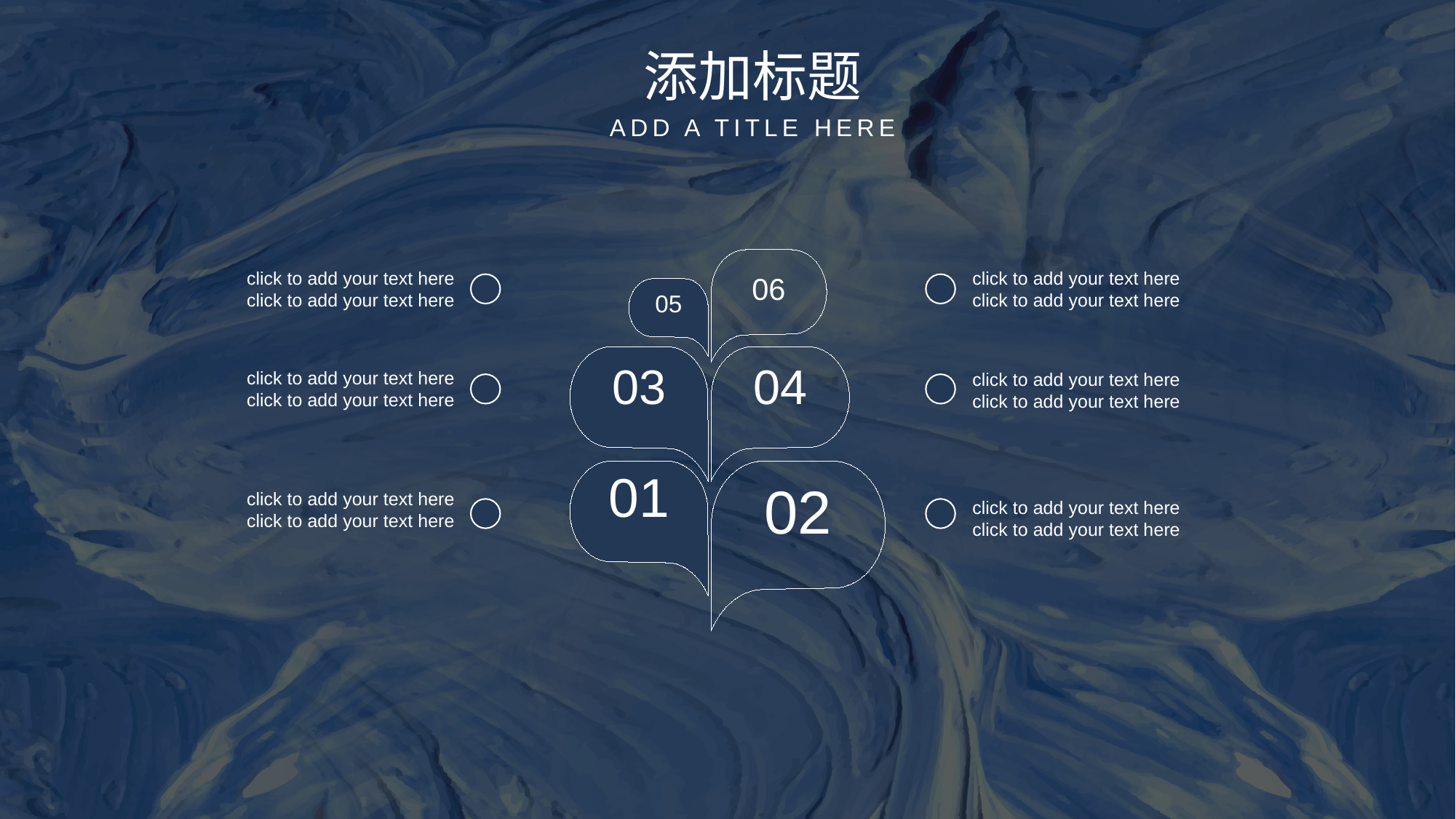

添加标题
ADD A TITLE HERE
06

click to add your text here click to add your text here
click to add your text here click to add your text here

05

03

04

click to add your text here click to add your text here
click to add your text here click to add your text here

01

02

click to add your text here click to add your text here
click to add your text here click to add your text here